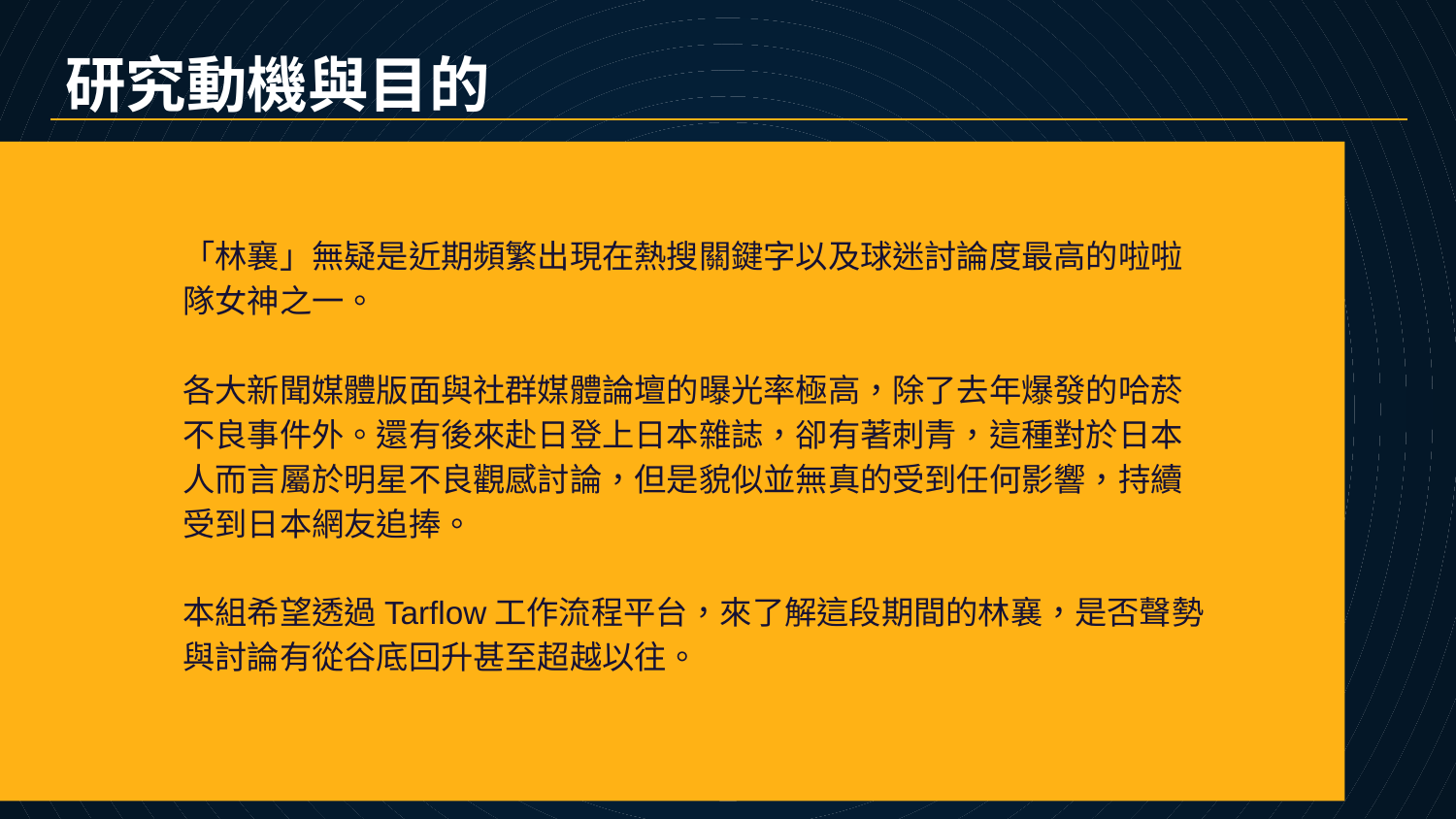

# 研究動機與目的

「林襄」無疑是近期頻繁出現在熱搜關鍵字以及球迷討論度最高的啦啦隊女神之一。

各大新聞媒體版面與社群媒體論壇的曝光率極高，除了去年爆發的哈菸不良事件外。還有後來赴日登上日本雜誌，卻有著刺青，這種對於日本人而言屬於明星不良觀感討論，但是貌似並無真的受到任何影響，持續受到日本網友追捧。

本組希望透過Tarflow工作流程平台，來了解這段期間的林襄，是否聲勢與討論有從谷底回升甚至超越以往。